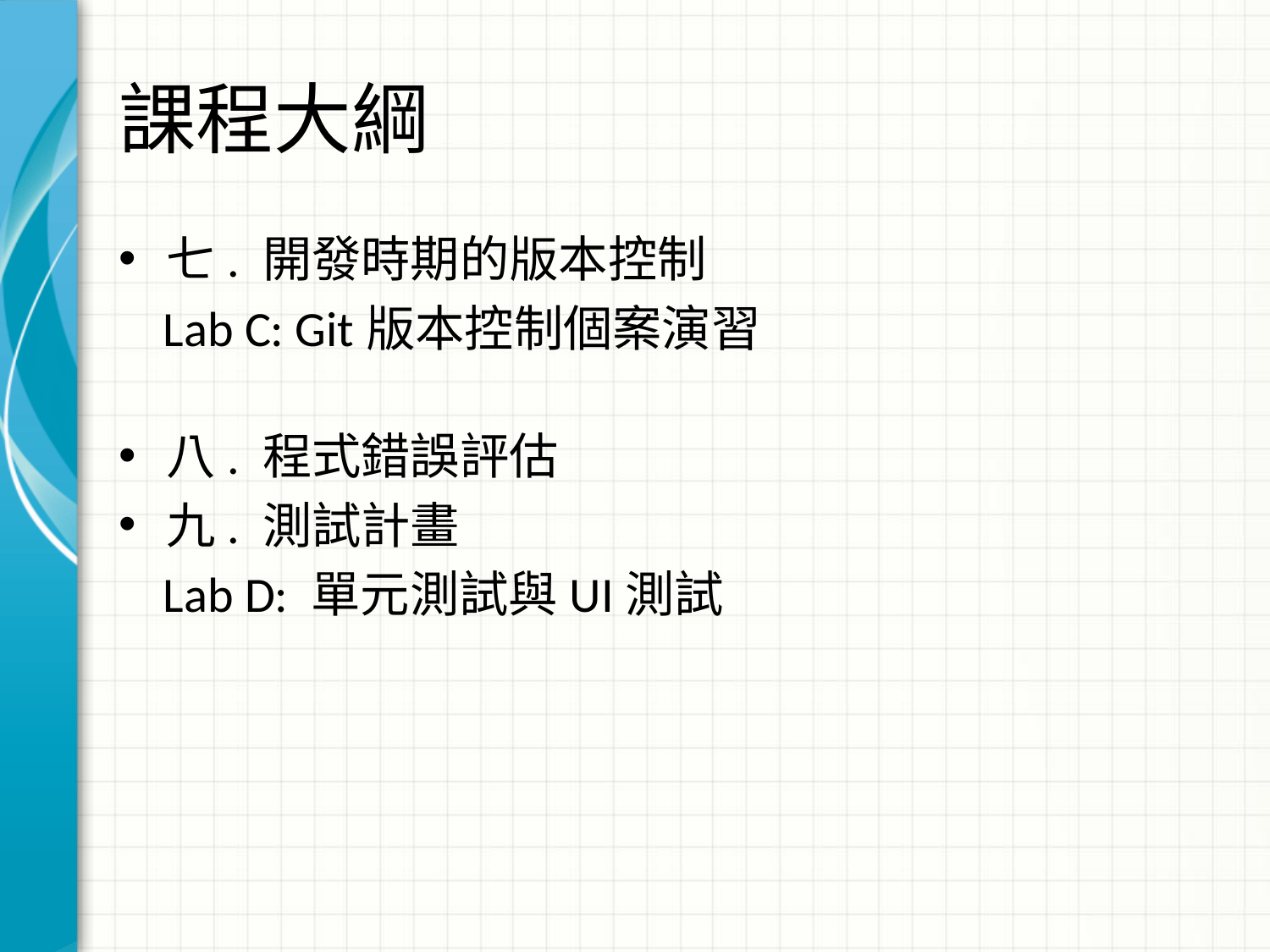

# 課程大綱
七. 開發時期的版本控制
    Lab C: Git版本控制個案演習

八. 程式錯誤評估
九. 測試計畫
    Lab D: 單元測試與UI測試